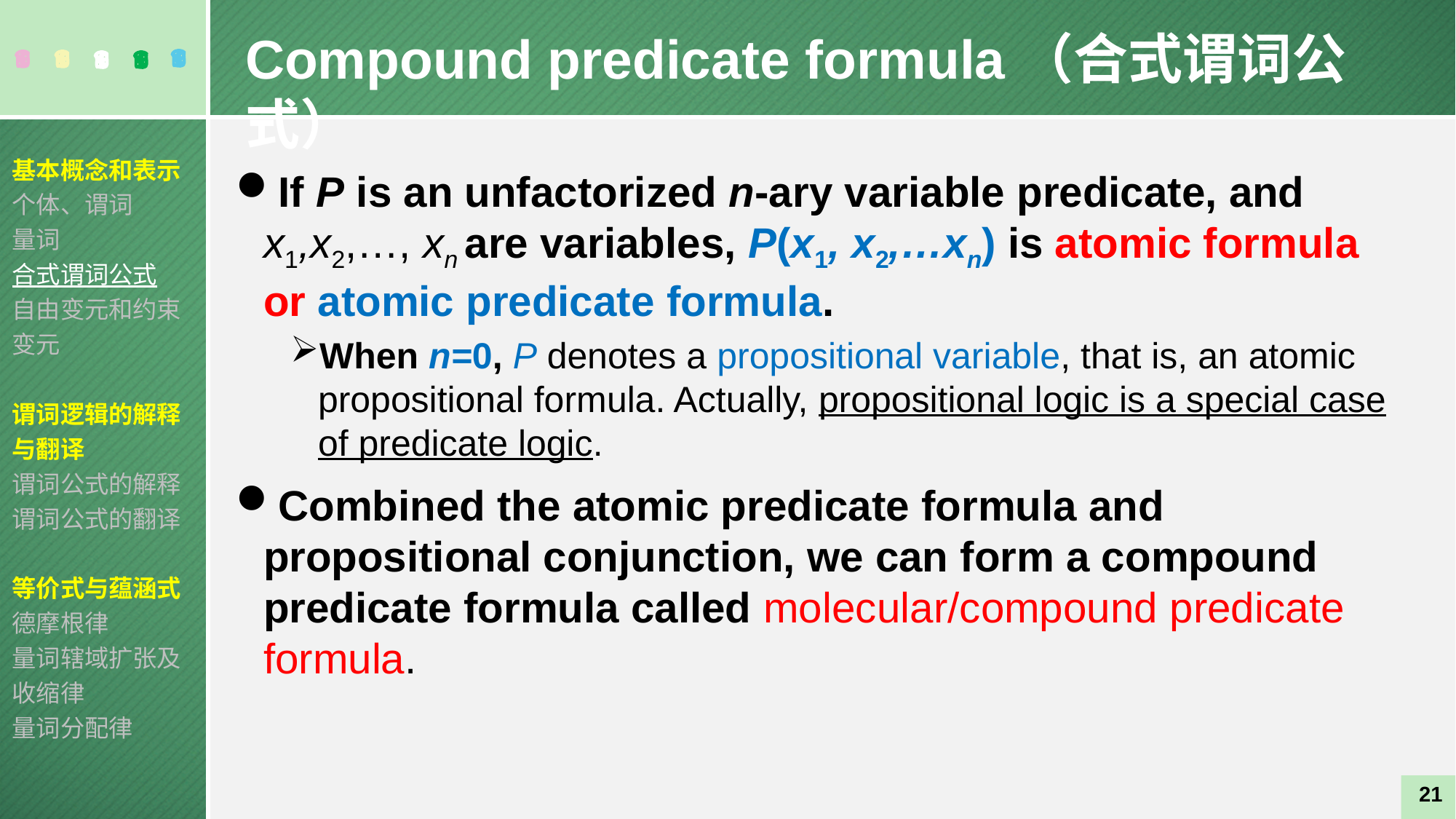

Compound predicate formula（合式谓词公式）

基本概念和表示
个体、谓词
量词
合式谓词公式
自由变元和约束变元

谓词逻辑的解释与翻译
谓词公式的解释
谓词公式的翻译

等价式与蕴涵式
德摩根律
量词辖域扩张及收缩律
量词分配律

If P is an unfactorized n-ary variable predicate, and x1,x2,…, xn are variables, P(x1, x2,…xn) is atomic formula or atomic predicate formula.
When n=0, P denotes a propositional variable, that is, an atomic propositional formula. Actually, propositional logic is a special case of predicate logic.
Combined the atomic predicate formula and propositional conjunction, we can form a compound predicate formula called molecular/compound predicate formula.
21